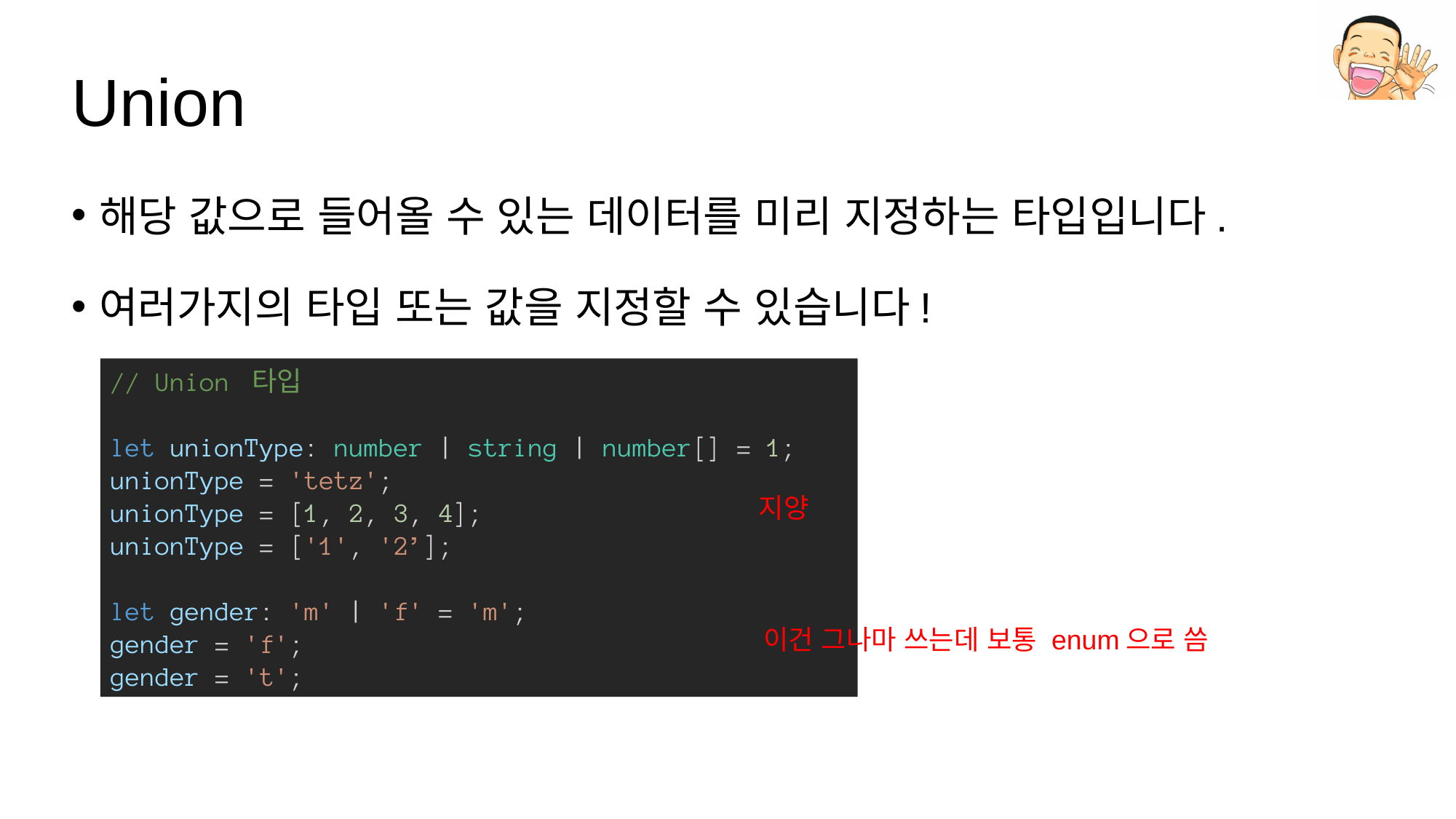

# Union
해당 값으로 들어올 수 있는 데이터를 미리 지정하는 타입입니다.
여러가지의 타입 또는 값을 지정할 수 있습니다!
// Union 타입
let unionType: number | string | number[] = 1;
unionType = 'tetz';
unionType = [1, 2, 3, 4];
unionType = ['1', '2’];

let gender: 'm' | 'f' = 'm';
gender = 'f';
gender = 't';
지양
이건 그나마 쓰는데 보통 enum으로 씀